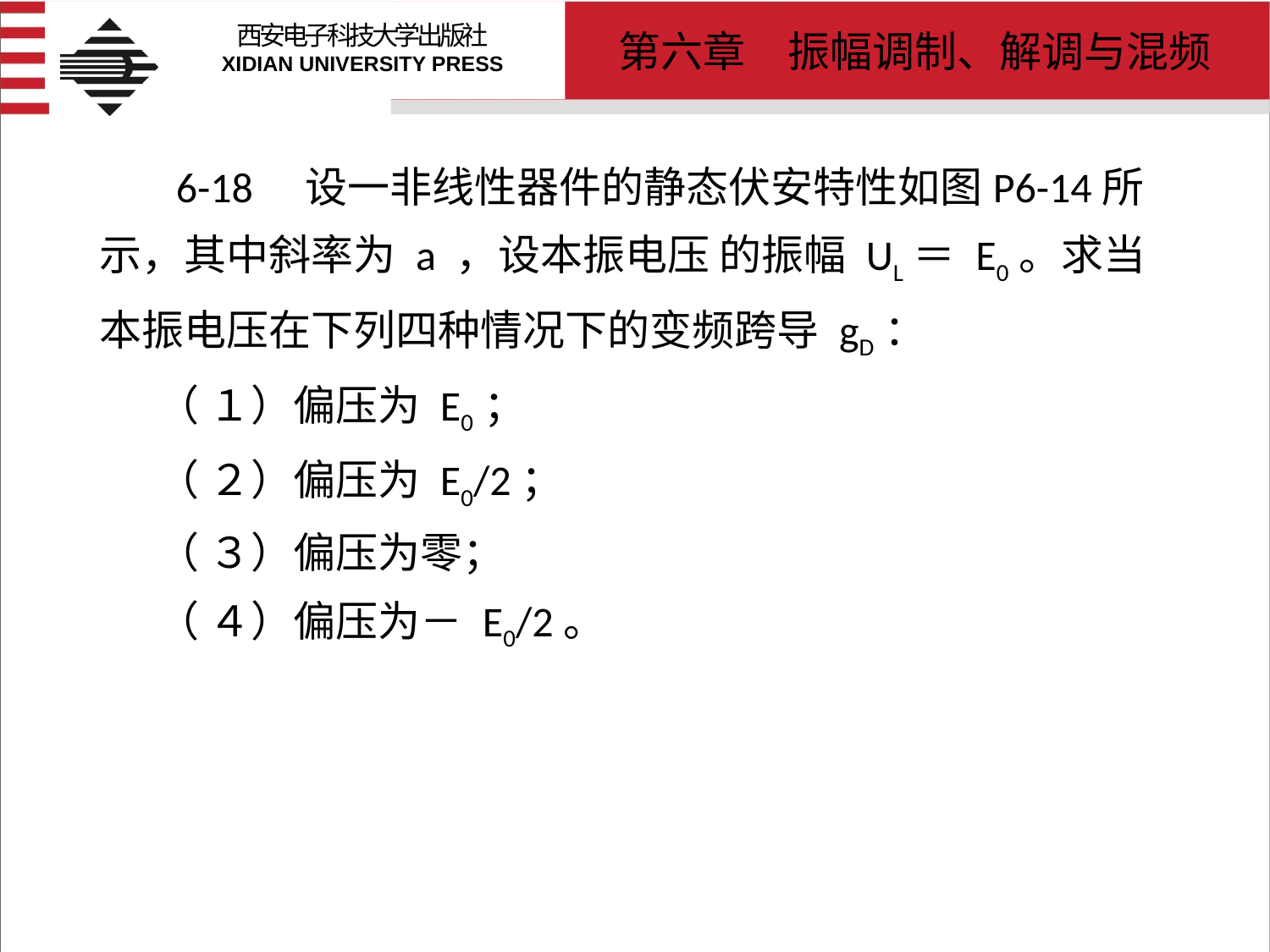

# 6-18　设一非线性器件的静态伏安特性如图P6-14所示，其中斜率为 a ，设本振电压 的振幅 UL＝ E0。求当本振电压在下列四种情况下的变频跨导 gD： （ １）偏压为 E0； （ ２）偏压为 E0/2； （ ３）偏压为零； （ ４）偏压为－ E0/2。